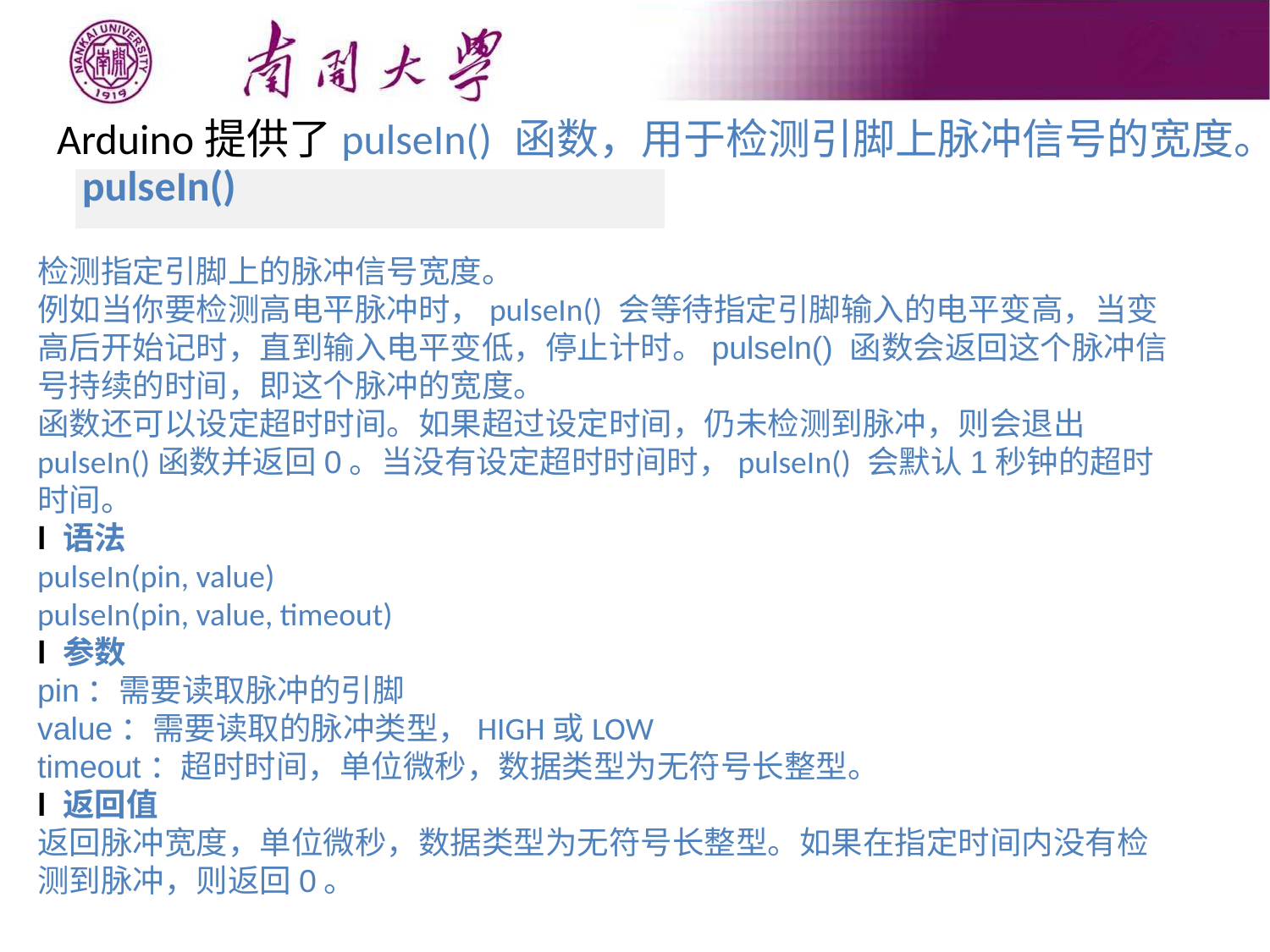

Arduino提供了pulseIn() 函数，用于检测引脚上脉冲信号的宽度。

| pulseIn() |
| --- |

检测指定引脚上的脉冲信号宽度。
例如当你要检测高电平脉冲时，pulseIn() 会等待指定引脚输入的电平变高，当变高后开始记时，直到输入电平变低，停止计时。pulseln() 函数会返回这个脉冲信号持续的时间，即这个脉冲的宽度。
函数还可以设定超时时间。如果超过设定时间，仍未检测到脉冲，则会退出pulseIn()函数并返回0。当没有设定超时时间时，pulseIn() 会默认1秒钟的超时时间。
l 语法
pulseIn(pin, value)
pulseIn(pin, value, timeout)
l 参数
pin：需要读取脉冲的引脚
value：需要读取的脉冲类型，HIGH或LOW
timeout：超时时间，单位微秒，数据类型为无符号长整型。
l 返回值
返回脉冲宽度，单位微秒，数据类型为无符号长整型。如果在指定时间内没有检测到脉冲，则返回0。